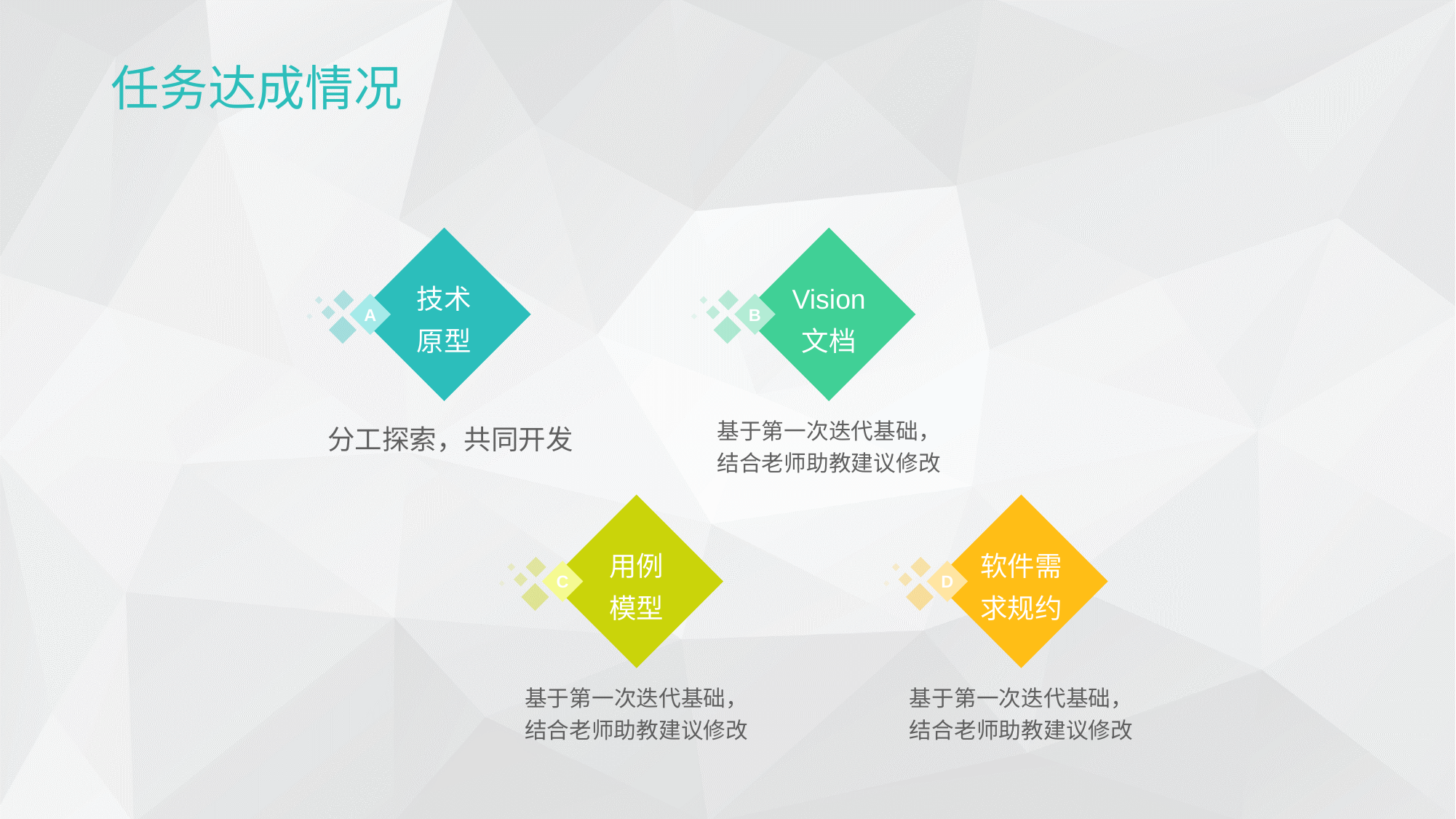

任务达成情况
技术
原型

A

分工探索，共同开发
Vision
文档

B

基于第一次迭代基础，结合老师助教建议修改
用例
模型

C

基于第一次迭代基础，结合老师助教建议修改
软件需求规约

D

基于第一次迭代基础，结合老师助教建议修改